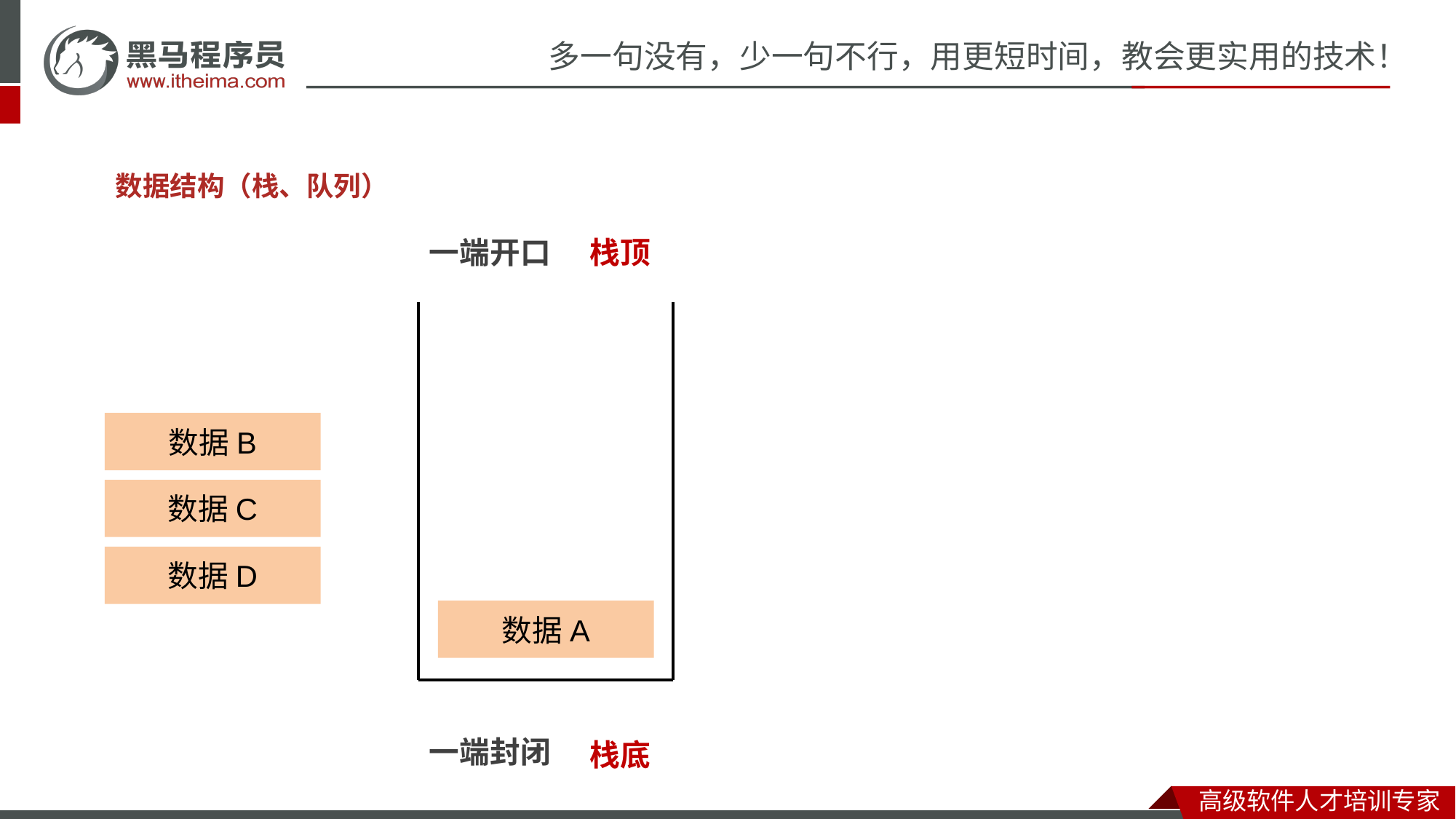

数据结构（栈、队列）
栈顶
一端开口
数据B
数据C
数据D
数据A
一端封闭
栈底